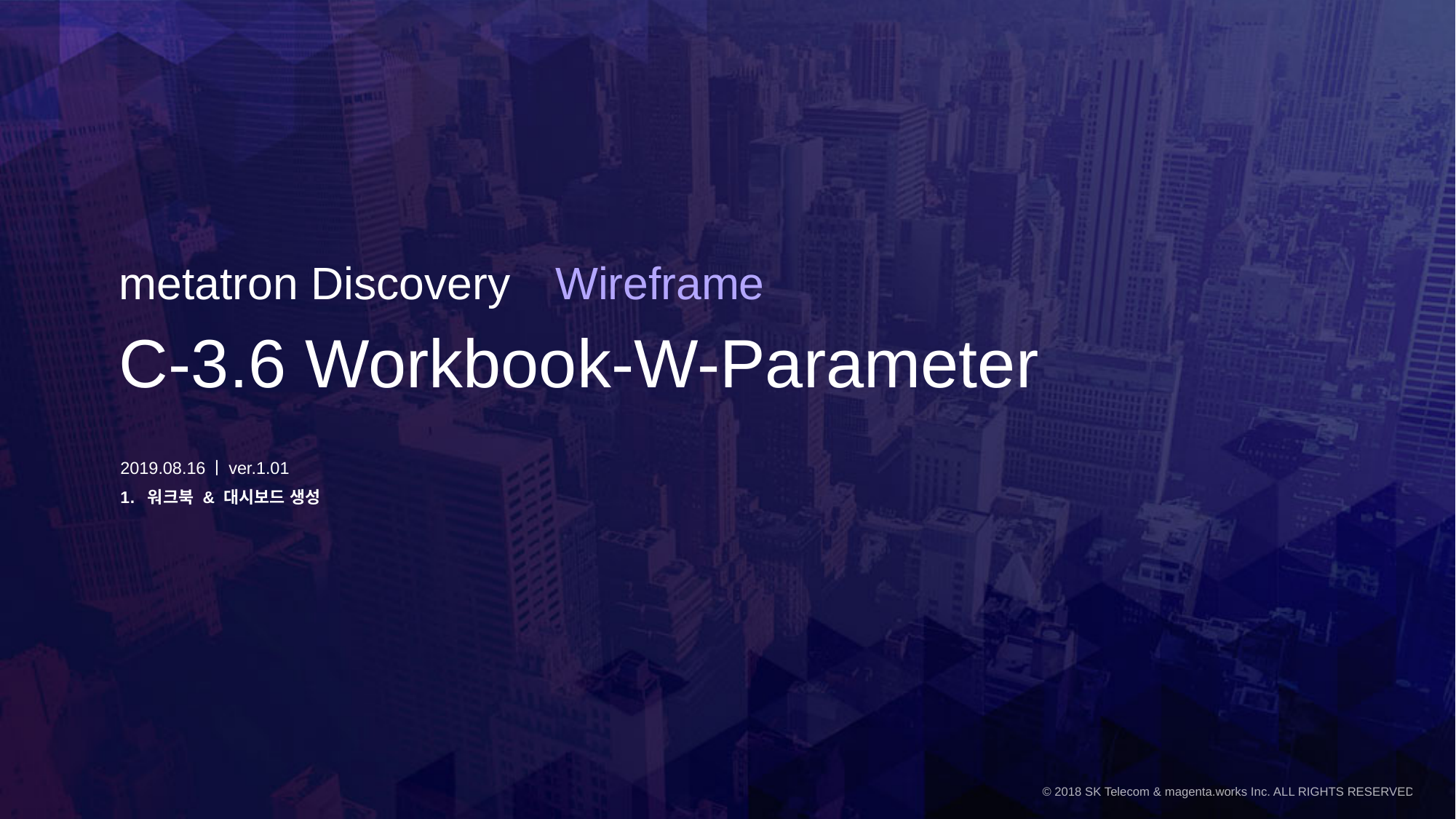

# C-3.6 Workbook-W-Parameter
2019.08.16ㅣver.1.01
워크북 & 대시보드 생성